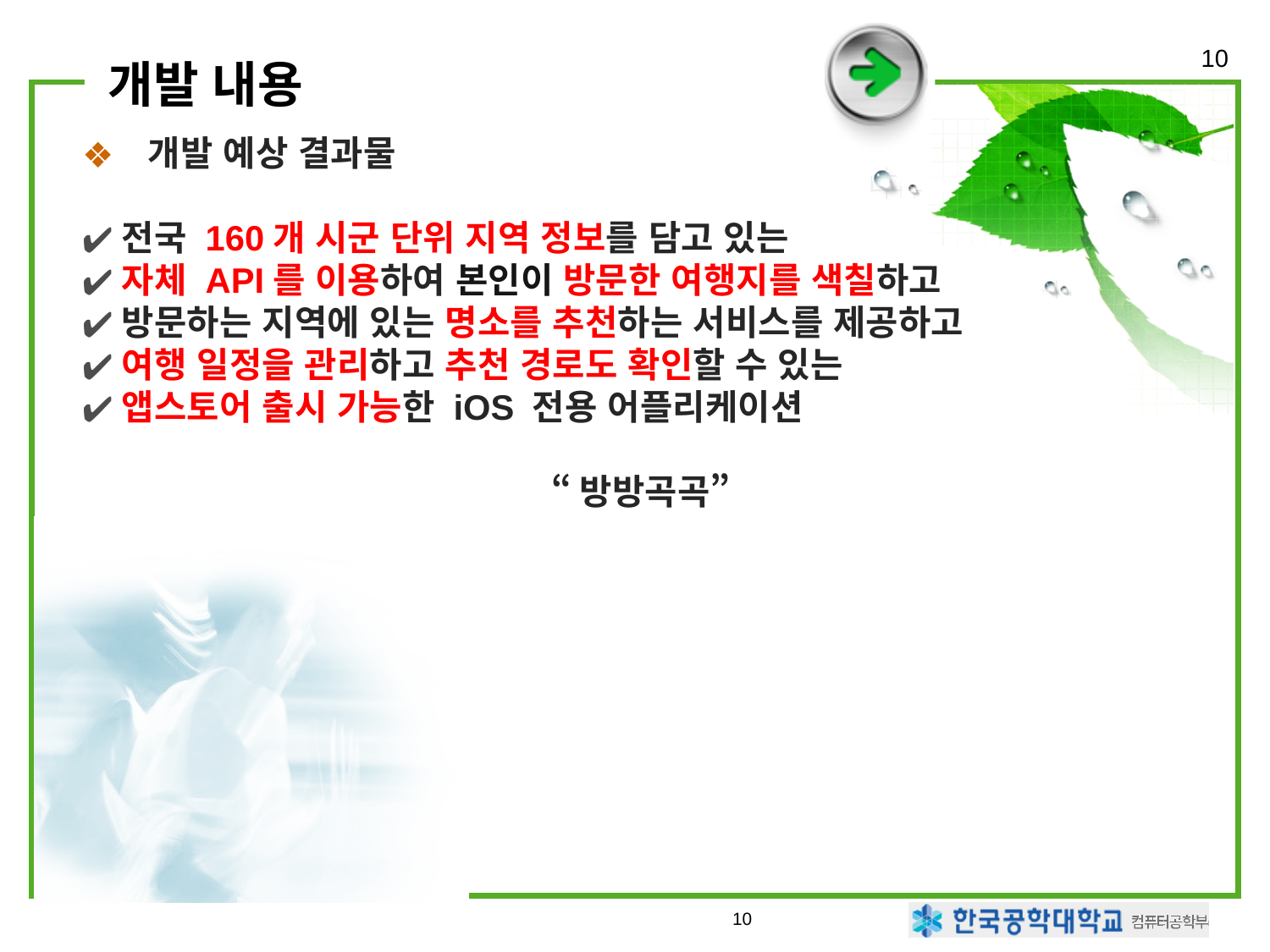

10
# 개발 내용
 개발 예상 결과물

전국 160개 시군 단위 지역 정보를 담고 있는
자체 API를 이용하여 본인이 방문한 여행지를 색칠하고
방문하는 지역에 있는 명소를 추천하는 서비스를 제공하고
여행 일정을 관리하고 추천 경로도 확인할 수 있는
앱스토어 출시 가능한 iOS 전용 어플리케이션

“방방곡곡”